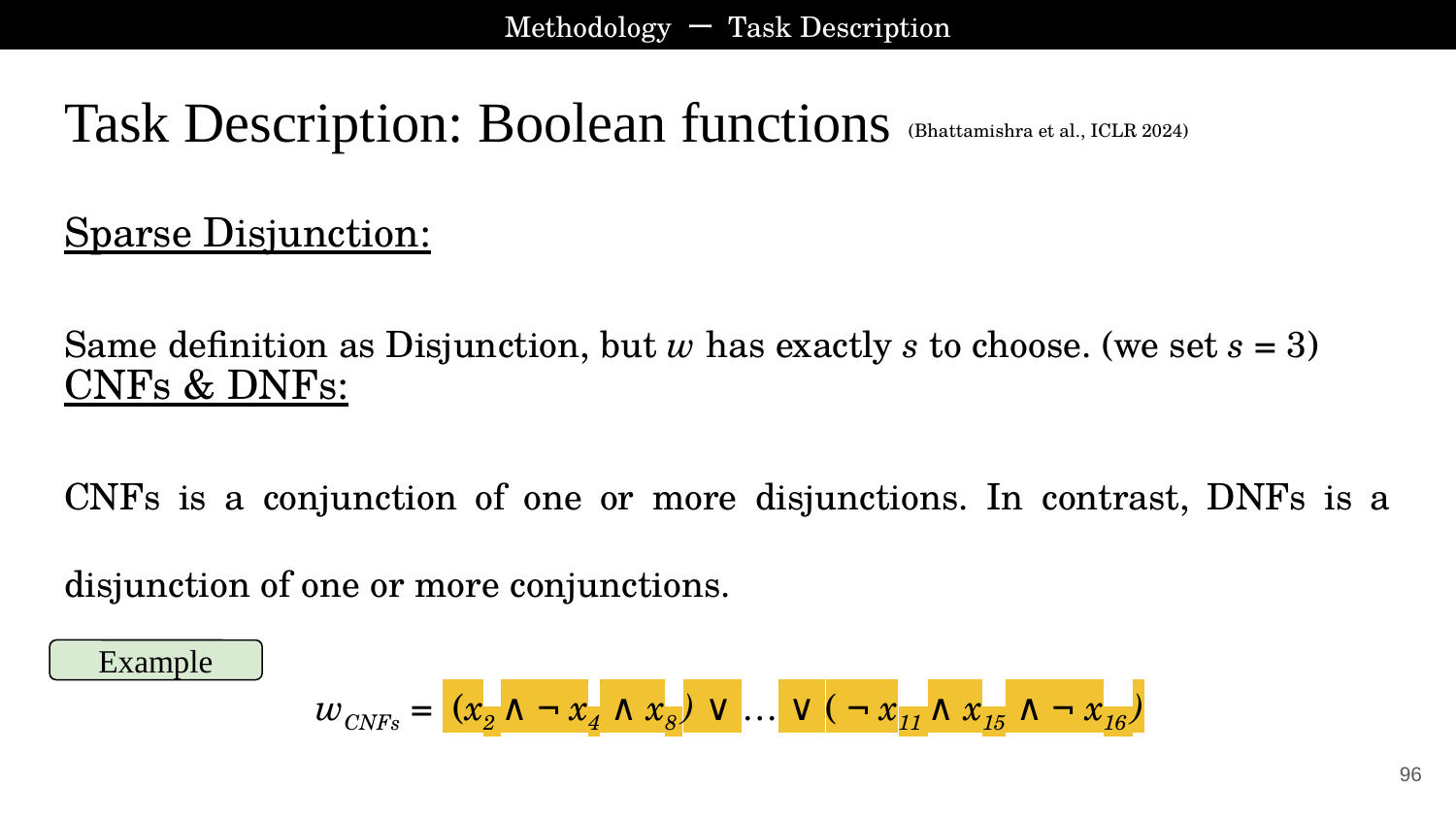

Methodology ー Task Description
# Task Description: Boolean functions
(Bhattamishra et al., ICLR 2024)
Sparse Disjunction:
Same definition as Disjunction, but w has exactly s to choose. (we set s = 3)
CNFs & DNFs:
CNFs is a conjunction of one or more disjunctions. In contrast, DNFs is a disjunction of one or more conjunctions.
wCNFs =  (x2 ∧ ¬ x4 ∧ x8 ) ∨ … ∨ ( ¬ x11 ∧ x15 ∧ ¬ x16 )
Example
96